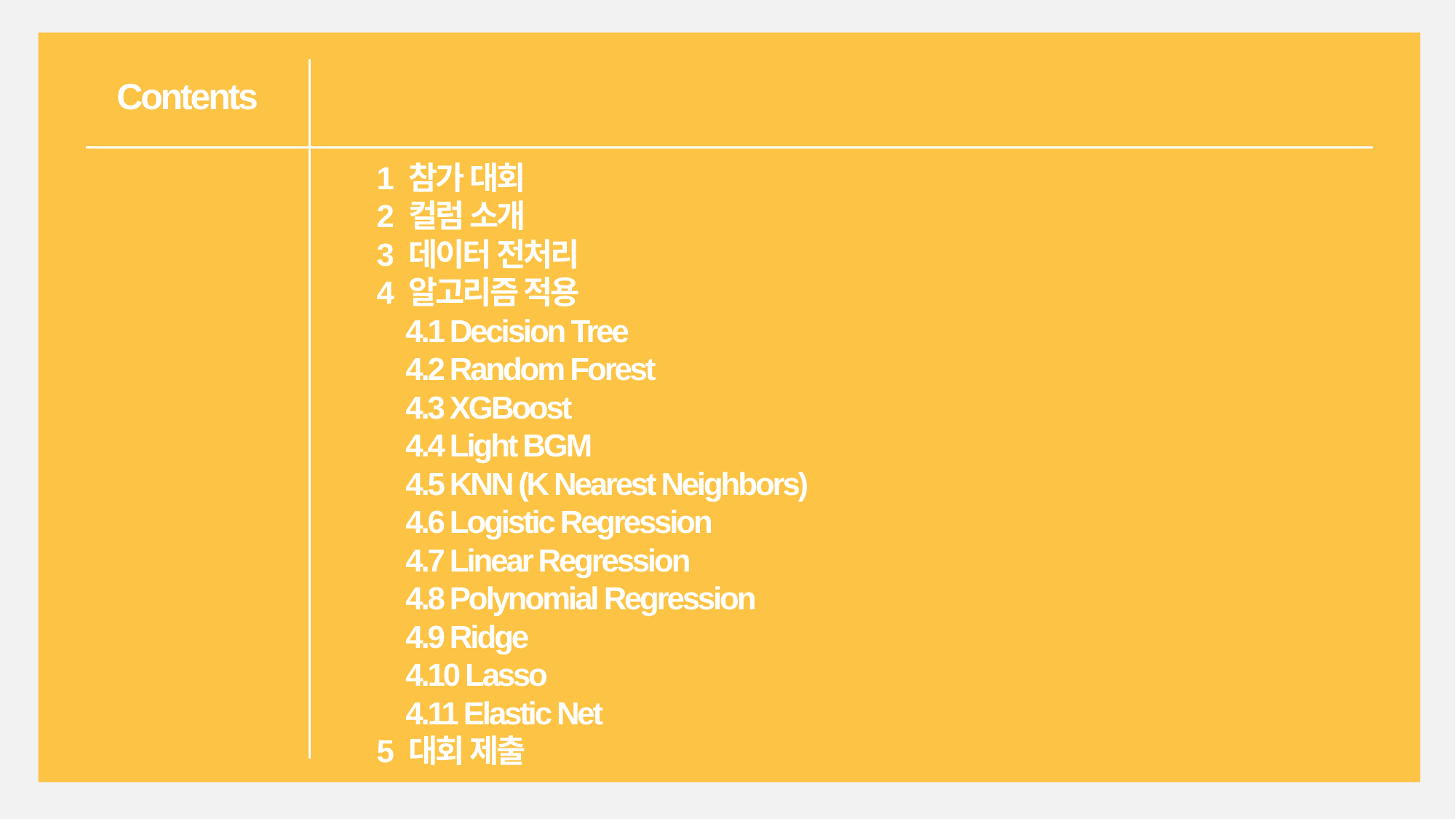

Contents
1 참가 대회
2 컬럼 소개
3 데이터 전처리
4 알고리즘 적용
    4.1 Decision Tree
    4.2 Random Forest
    4.3 XGBoost
    4.4 Light BGM
    4.5 KNN (K Nearest Neighbors)
    4.6 Logistic Regression
    4.7 Linear Regression
    4.8 Polynomial Regression
    4.9 Ridge
    4.10 Lasso
    4.11 Elastic Net
5 대회 제출